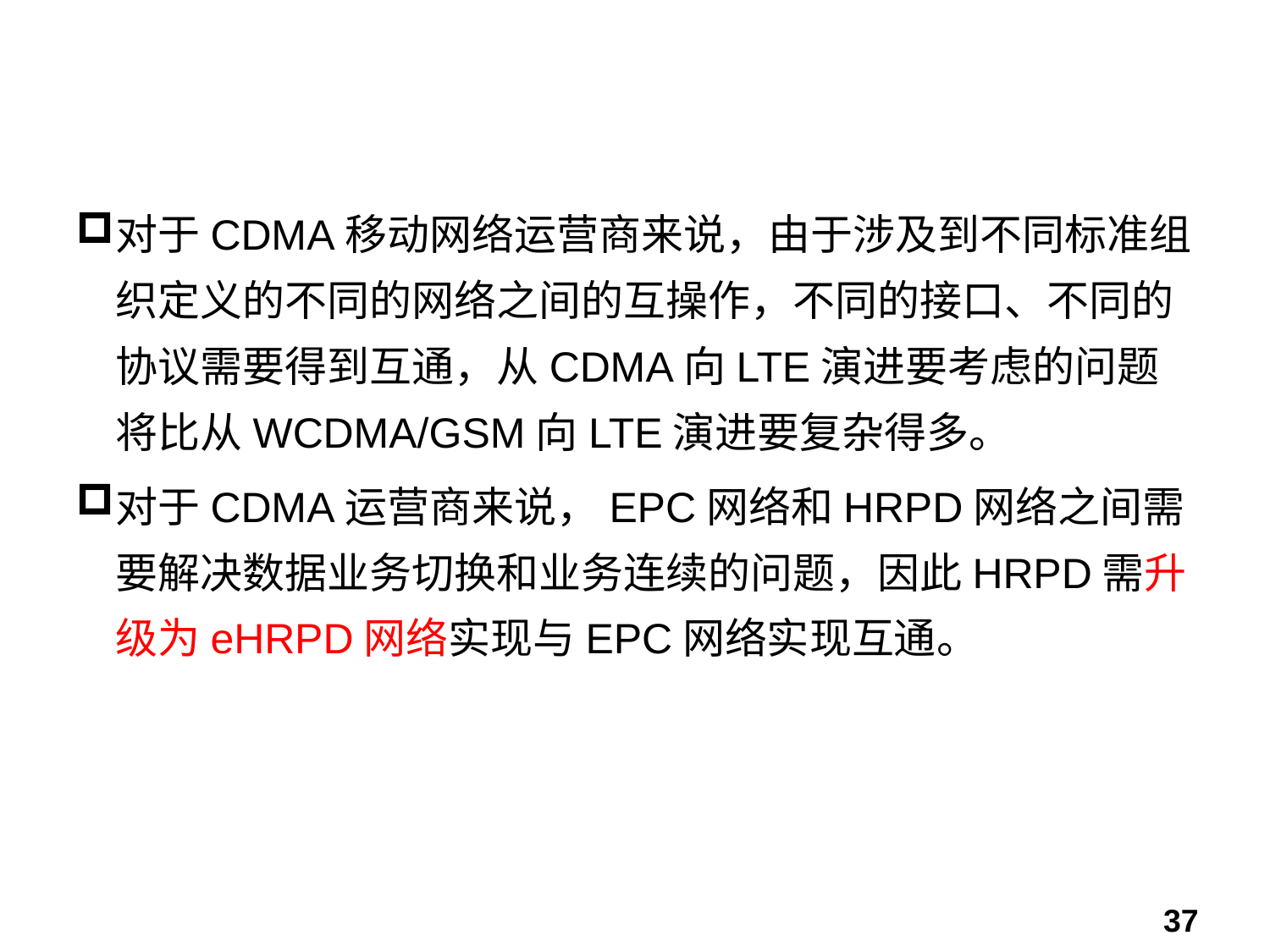

# LTE与3GPP2网络的数据互操作(1/3)
对于CDMA移动网络运营商来说，由于涉及到不同标准组织定义的不同的网络之间的互操作，不同的接口、不同的协议需要得到互通，从CDMA向LTE演进要考虑的问题将比从WCDMA/GSM向LTE演进要复杂得多。
对于CDMA运营商来说，EPC网络和HRPD网络之间需要解决数据业务切换和业务连续的问题，因此HRPD需升级为eHRPD网络实现与EPC网络实现互通。